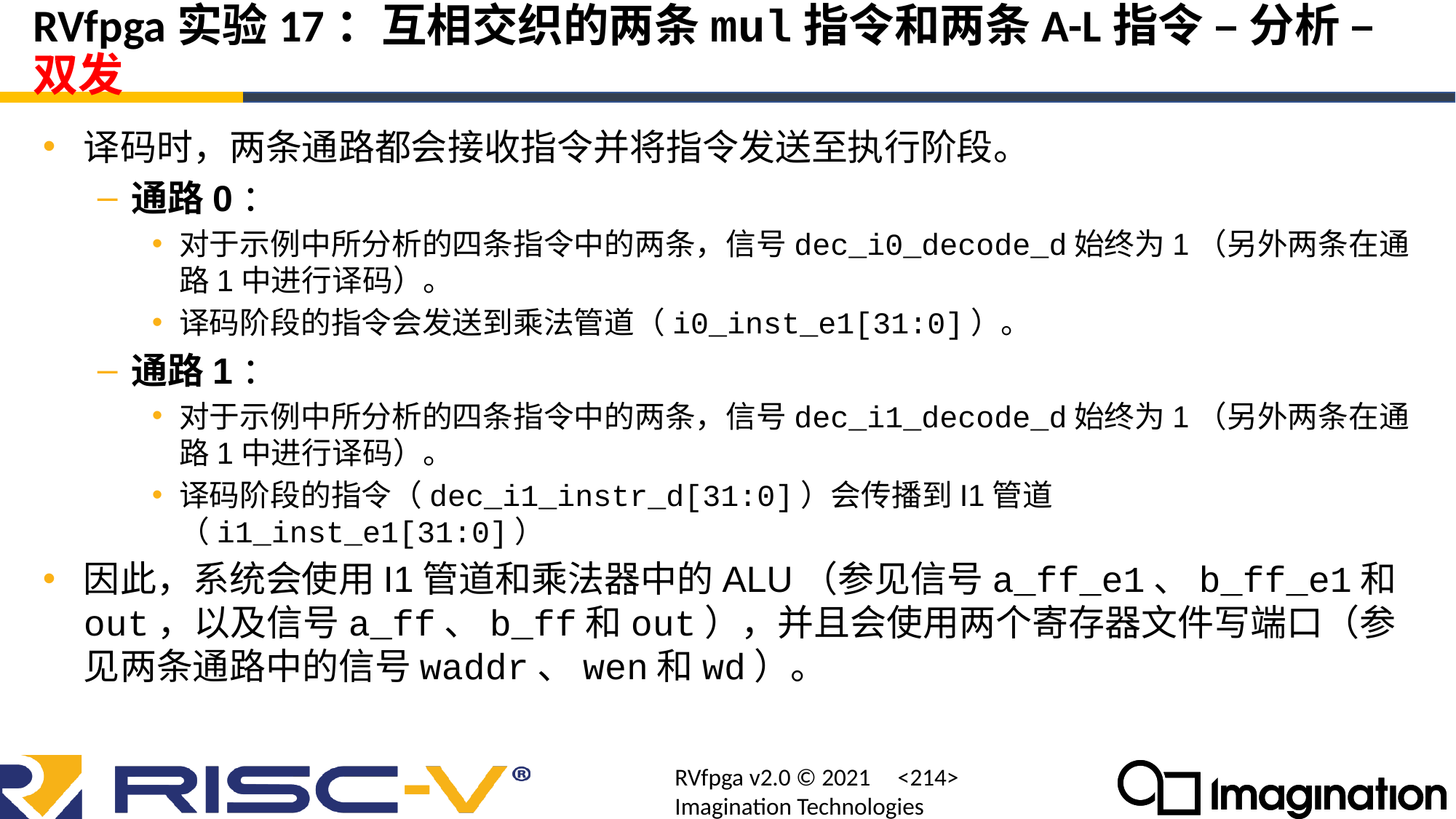

# RVfpga实验17：互相交织的两条mul指令和两条A-L指令 – 分析 – 双发
译码时，两条通路都会接收指令并将指令发送至执行阶段。
通路0：
对于示例中所分析的四条指令中的两条，信号dec_i0_decode_d始终为1（另外两条在通路1中进行译码）。
译码阶段的指令会发送到乘法管道（i0_inst_e1[31:0]）。
通路1：
对于示例中所分析的四条指令中的两条，信号dec_i1_decode_d始终为1（另外两条在通路1中进行译码）。
译码阶段的指令（dec_i1_instr_d[31:0]）会传播到I1管道（i1_inst_e1[31:0]）
因此，系统会使用I1管道和乘法器中的ALU（参见信号a_ff_e1、b_ff_e1和out，以及信号a_ff、b_ff和out），并且会使用两个寄存器文件写端口（参见两条通路中的信号waddr、wen和wd）。